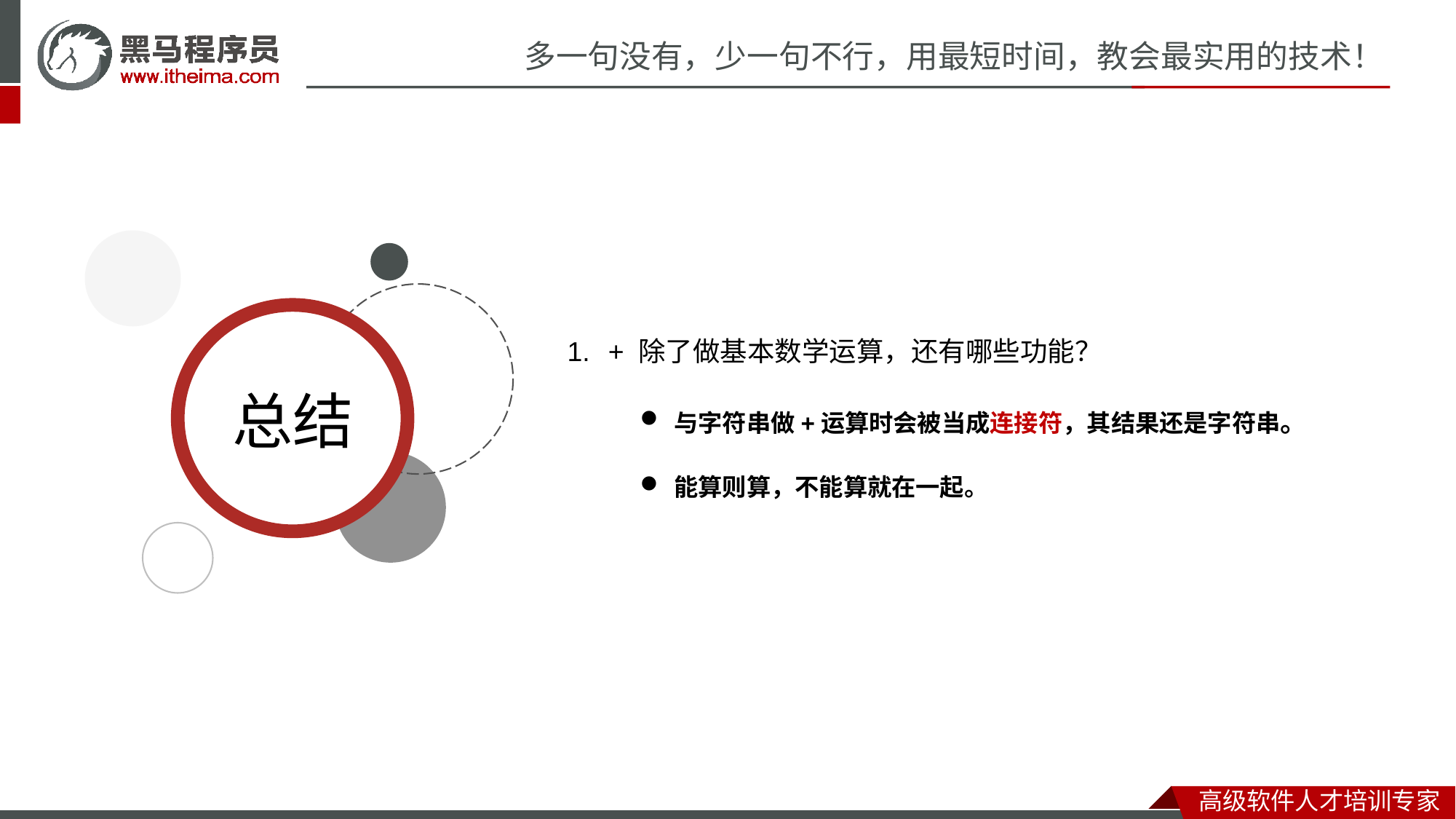

+ 除了做基本数学运算，还有哪些功能？
与字符串做+运算时会被当成连接符，其结果还是字符串。
能算则算，不能算就在一起。